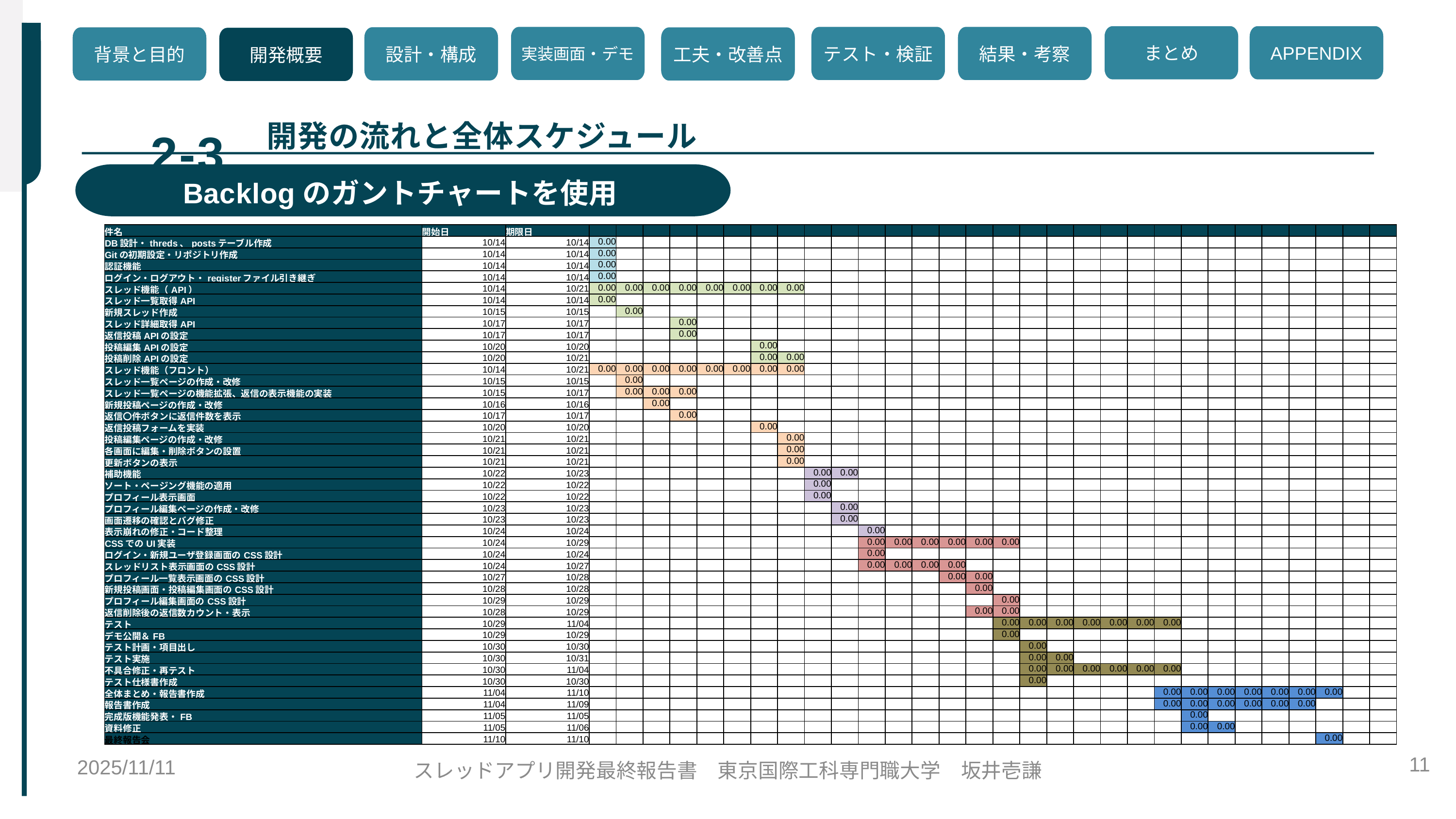

2-3
まとめ
APPENDIX
実装画面・デモ
テスト・検証
結果・考察
設計・構成
背景と目的
工夫・改善点
開発概要
開発の流れと全体スケジュール

Backlogのガントチャートを使用
開発期間
開発言語
| 件名 | 開始日 | 期限日 |  |  |  |  |  |  |  |  |  |  |  |  |  |  |  |  |  |  |  |  |  |  |  |  |  |  |  |  |  |  |
| --- | --- | --- | --- | --- | --- | --- | --- | --- | --- | --- | --- | --- | --- | --- | --- | --- | --- | --- | --- | --- | --- | --- | --- | --- | --- | --- | --- | --- | --- | --- | --- | --- |
| DB設計・threds、postsテーブル作成 | 10/14 | 10/14 | 0.00 |  |  |  |  |  |  |  |  |  |  |  |  |  |  |  |  |  |  |  |  |  |  |  |  |  |  |  |  |  |
| Gitの初期設定・リポジトリ作成 | 10/14 | 10/14 | 0.00 |  |  |  |  |  |  |  |  |  |  |  |  |  |  |  |  |  |  |  |  |  |  |  |  |  |  |  |  |  |
| 認証機能 | 10/14 | 10/14 | 0.00 |  |  |  |  |  |  |  |  |  |  |  |  |  |  |  |  |  |  |  |  |  |  |  |  |  |  |  |  |  |
| ログイン・ログアウト・registerファイル引き継ぎ | 10/14 | 10/14 | 0.00 |  |  |  |  |  |  |  |  |  |  |  |  |  |  |  |  |  |  |  |  |  |  |  |  |  |  |  |  |  |
| スレッド機能（API） | 10/14 | 10/21 | 0.00 | 0.00 | 0.00 | 0.00 | 0.00 | 0.00 | 0.00 | 0.00 |  |  |  |  |  |  |  |  |  |  |  |  |  |  |  |  |  |  |  |  |  |  |
| スレッド一覧取得API | 10/14 | 10/14 | 0.00 |  |  |  |  |  |  |  |  |  |  |  |  |  |  |  |  |  |  |  |  |  |  |  |  |  |  |  |  |  |
| 新規スレッド作成 | 10/15 | 10/15 |  | 0.00 |  |  |  |  |  |  |  |  |  |  |  |  |  |  |  |  |  |  |  |  |  |  |  |  |  |  |  |  |
| スレッド詳細取得API | 10/17 | 10/17 |  |  |  | 0.00 |  |  |  |  |  |  |  |  |  |  |  |  |  |  |  |  |  |  |  |  |  |  |  |  |  |  |
| 返信投稿APIの設定 | 10/17 | 10/17 |  |  |  | 0.00 |  |  |  |  |  |  |  |  |  |  |  |  |  |  |  |  |  |  |  |  |  |  |  |  |  |  |
| 投稿編集APIの設定 | 10/20 | 10/20 |  |  |  |  |  |  | 0.00 |  |  |  |  |  |  |  |  |  |  |  |  |  |  |  |  |  |  |  |  |  |  |  |
| 投稿削除APIの設定 | 10/20 | 10/21 |  |  |  |  |  |  | 0.00 | 0.00 |  |  |  |  |  |  |  |  |  |  |  |  |  |  |  |  |  |  |  |  |  |  |
| スレッド機能（フロント） | 10/14 | 10/21 | 0.00 | 0.00 | 0.00 | 0.00 | 0.00 | 0.00 | 0.00 | 0.00 |  |  |  |  |  |  |  |  |  |  |  |  |  |  |  |  |  |  |  |  |  |  |
| スレッド一覧ページの作成・改修 | 10/15 | 10/15 |  | 0.00 |  |  |  |  |  |  |  |  |  |  |  |  |  |  |  |  |  |  |  |  |  |  |  |  |  |  |  |  |
| スレッド一覧ページの機能拡張、返信の表示機能の実装 | 10/15 | 10/17 |  | 0.00 | 0.00 | 0.00 |  |  |  |  |  |  |  |  |  |  |  |  |  |  |  |  |  |  |  |  |  |  |  |  |  |  |
| 新規投稿ページの作成・改修 | 10/16 | 10/16 |  |  | 0.00 |  |  |  |  |  |  |  |  |  |  |  |  |  |  |  |  |  |  |  |  |  |  |  |  |  |  |  |
| 返信〇件ボタンに返信件数を表示 | 10/17 | 10/17 |  |  |  | 0.00 |  |  |  |  |  |  |  |  |  |  |  |  |  |  |  |  |  |  |  |  |  |  |  |  |  |  |
| 返信投稿フォームを実装 | 10/20 | 10/20 |  |  |  |  |  |  | 0.00 |  |  |  |  |  |  |  |  |  |  |  |  |  |  |  |  |  |  |  |  |  |  |  |
| 投稿編集ページの作成・改修 | 10/21 | 10/21 |  |  |  |  |  |  |  | 0.00 |  |  |  |  |  |  |  |  |  |  |  |  |  |  |  |  |  |  |  |  |  |  |
| 各画面に編集・削除ボタンの設置 | 10/21 | 10/21 |  |  |  |  |  |  |  | 0.00 |  |  |  |  |  |  |  |  |  |  |  |  |  |  |  |  |  |  |  |  |  |  |
| 更新ボタンの表示 | 10/21 | 10/21 |  |  |  |  |  |  |  | 0.00 |  |  |  |  |  |  |  |  |  |  |  |  |  |  |  |  |  |  |  |  |  |  |
| 補助機能 | 10/22 | 10/23 |  |  |  |  |  |  |  |  | 0.00 | 0.00 |  |  |  |  |  |  |  |  |  |  |  |  |  |  |  |  |  |  |  |  |
| ソート・ページング機能の適用 | 10/22 | 10/22 |  |  |  |  |  |  |  |  | 0.00 |  |  |  |  |  |  |  |  |  |  |  |  |  |  |  |  |  |  |  |  |  |
| プロフィール表示画面 | 10/22 | 10/22 |  |  |  |  |  |  |  |  | 0.00 |  |  |  |  |  |  |  |  |  |  |  |  |  |  |  |  |  |  |  |  |  |
| プロフィール編集ページの作成・改修 | 10/23 | 10/23 |  |  |  |  |  |  |  |  |  | 0.00 |  |  |  |  |  |  |  |  |  |  |  |  |  |  |  |  |  |  |  |  |
| 画面遷移の確認とバグ修正 | 10/23 | 10/23 |  |  |  |  |  |  |  |  |  | 0.00 |  |  |  |  |  |  |  |  |  |  |  |  |  |  |  |  |  |  |  |  |
| 表示崩れの修正・コード整理 | 10/24 | 10/24 |  |  |  |  |  |  |  |  |  |  | 0.00 |  |  |  |  |  |  |  |  |  |  |  |  |  |  |  |  |  |  |  |
| CSSでのUI実装 | 10/24 | 10/29 |  |  |  |  |  |  |  |  |  |  | 0.00 | 0.00 | 0.00 | 0.00 | 0.00 | 0.00 |  |  |  |  |  |  |  |  |  |  |  |  |  |  |
| ログイン・新規ユーザ登録画面のCSS設計 | 10/24 | 10/24 |  |  |  |  |  |  |  |  |  |  | 0.00 |  |  |  |  |  |  |  |  |  |  |  |  |  |  |  |  |  |  |  |
| スレッドリスト表示画面のCSS設計 | 10/24 | 10/27 |  |  |  |  |  |  |  |  |  |  | 0.00 | 0.00 | 0.00 | 0.00 |  |  |  |  |  |  |  |  |  |  |  |  |  |  |  |  |
| プロフィール一覧表示画面のCSS設計 | 10/27 | 10/28 |  |  |  |  |  |  |  |  |  |  |  |  |  | 0.00 | 0.00 |  |  |  |  |  |  |  |  |  |  |  |  |  |  |  |
| 新規投稿画面・投稿編集画面のCSS設計 | 10/28 | 10/28 |  |  |  |  |  |  |  |  |  |  |  |  |  |  | 0.00 |  |  |  |  |  |  |  |  |  |  |  |  |  |  |  |
| プロフィール編集画面のCSS設計 | 10/29 | 10/29 |  |  |  |  |  |  |  |  |  |  |  |  |  |  |  | 0.00 |  |  |  |  |  |  |  |  |  |  |  |  |  |  |
| 返信削除後の返信数カウント・表示 | 10/28 | 10/29 |  |  |  |  |  |  |  |  |  |  |  |  |  |  | 0.00 | 0.00 |  |  |  |  |  |  |  |  |  |  |  |  |  |  |
| テスト | 10/29 | 11/04 |  |  |  |  |  |  |  |  |  |  |  |  |  |  |  | 0.00 | 0.00 | 0.00 | 0.00 | 0.00 | 0.00 | 0.00 |  |  |  |  |  |  |  |  |
| デモ公開＆FB | 10/29 | 10/29 |  |  |  |  |  |  |  |  |  |  |  |  |  |  |  | 0.00 |  |  |  |  |  |  |  |  |  |  |  |  |  |  |
| テスト計画・項目出し | 10/30 | 10/30 |  |  |  |  |  |  |  |  |  |  |  |  |  |  |  |  | 0.00 |  |  |  |  |  |  |  |  |  |  |  |  |  |
| テスト実施 | 10/30 | 10/31 |  |  |  |  |  |  |  |  |  |  |  |  |  |  |  |  | 0.00 | 0.00 |  |  |  |  |  |  |  |  |  |  |  |  |
| 不具合修正・再テスト | 10/30 | 11/04 |  |  |  |  |  |  |  |  |  |  |  |  |  |  |  |  | 0.00 | 0.00 | 0.00 | 0.00 | 0.00 | 0.00 |  |  |  |  |  |  |  |  |
| テスト仕様書作成 | 10/30 | 10/30 |  |  |  |  |  |  |  |  |  |  |  |  |  |  |  |  | 0.00 |  |  |  |  |  |  |  |  |  |  |  |  |  |
| 全体まとめ・報告書作成 | 11/04 | 11/10 |  |  |  |  |  |  |  |  |  |  |  |  |  |  |  |  |  |  |  |  |  | 0.00 | 0.00 | 0.00 | 0.00 | 0.00 | 0.00 | 0.00 |  |  |
| 報告書作成 | 11/04 | 11/09 |  |  |  |  |  |  |  |  |  |  |  |  |  |  |  |  |  |  |  |  |  | 0.00 | 0.00 | 0.00 | 0.00 | 0.00 | 0.00 |  |  |  |
| 完成版機能発表・FB | 11/05 | 11/05 |  |  |  |  |  |  |  |  |  |  |  |  |  |  |  |  |  |  |  |  |  |  | 0.00 |  |  |  |  |  |  |  |
| 資料修正 | 11/05 | 11/06 |  |  |  |  |  |  |  |  |  |  |  |  |  |  |  |  |  |  |  |  |  |  | 0.00 | 0.00 |  |  |  |  |  |  |
| 最終報告会 | 11/10 | 11/10 |  |  |  |  |  |  |  |  |  |  |  |  |  |  |  |  |  |  |  |  |  |  |  |  |  |  |  | 0.00 |  |  |
2025/11/11
11
スレッドアプリ開発最終報告書　東京国際工科専門職大学　坂井壱謙